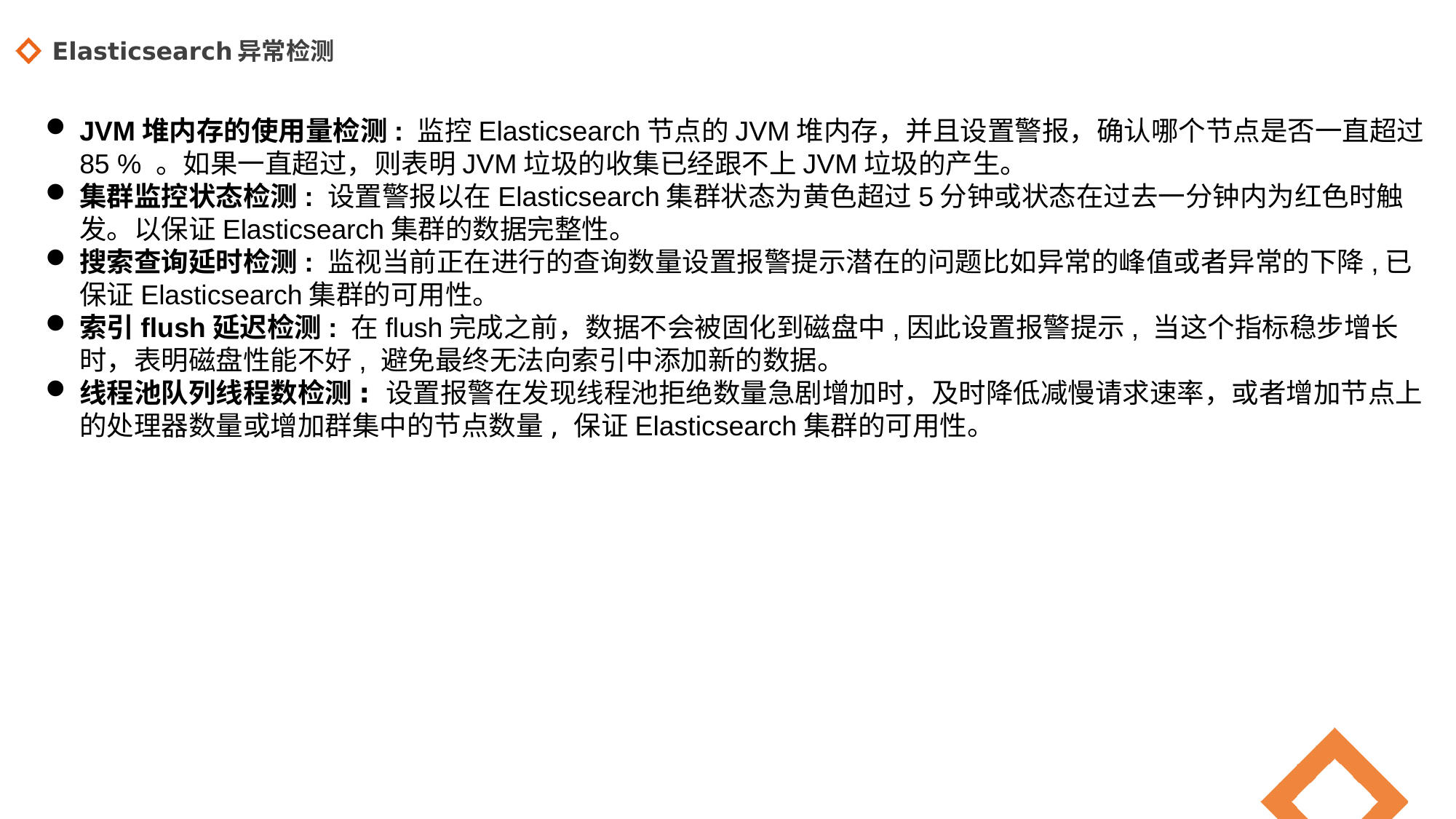

# Elasticsearch异常检测
JVM堆内存的使用量检测: 监控Elasticsearch节点的JVM堆内存，并且设置警报，确认哪个节点是否一直超过85 % 。如果一直超过，则表明JVM垃圾的收集已经跟不上JVM垃圾的产生。
集群监控状态检测: 设置警报以在Elasticsearch集群状态为⻩色超过5分钟或状态在过去一分钟内为红色时触发。以保证Elasticsearch集群的数据完整性。
搜索查询延时检测: 监视当前正在进行的查询数量设置报警提示潜在的问题比如异常的峰值或者异常的下降,已保证Elasticsearch集群的可用性。
索引flush延迟检测: 在flush完成之前，数据不会被固化到磁盘中,因此设置报警提示, 当这个指标稳步增⻓时，表明磁盘性能不好, 避免最终无法向索引中添加新的数据。
线程池队列线程数检测: 设置报警在发现线程池拒绝数量急剧增加时，及时降低减慢请求速率，或者增加节点上的处理器数量或增加群集中的节点数量, 保证Elasticsearch集群的可用性。